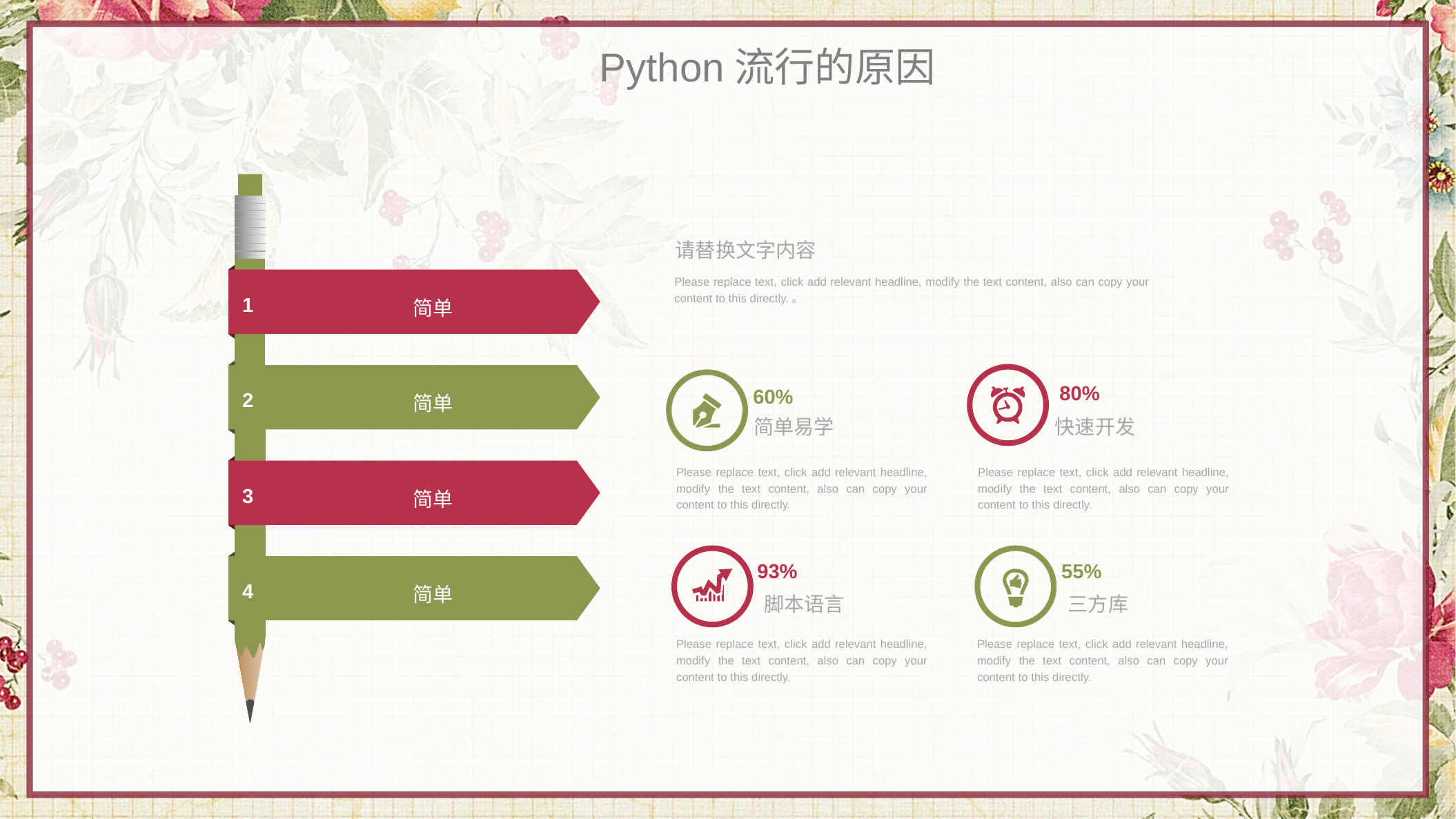

Python流行的原因

1
简单

2
简单

3
简单

4
简单

请替换文字内容
Please replace text, click add relevant headline, modify the text content, also can copy your content to this directly.。

80%
60%

简单易学
快速开发
Please replace text, click add relevant headline, modify the text content, also can copy your content to this directly.
Please replace text, click add relevant headline, modify the text content, also can copy your content to this directly.

93%
55%

脚本语言
三方库
Please replace text, click add relevant headline, modify the text content, also can copy your content to this directly.
Please replace text, click add relevant headline, modify the text content, also can copy your content to this directly.